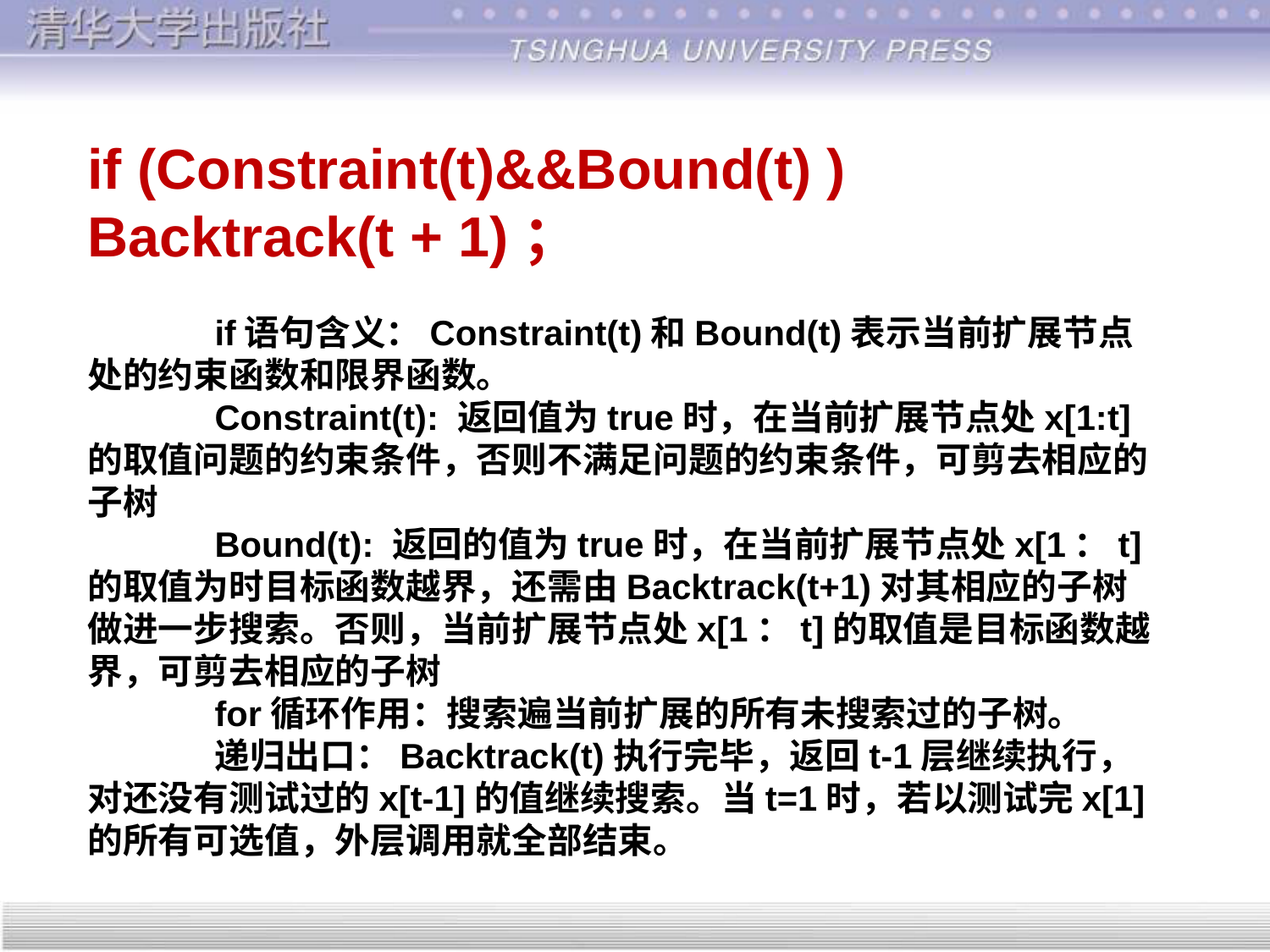

if (Constraint(t)&&Bound(t) )  Backtrack(t + 1)；

	if语句含义：Constraint(t)和Bound(t)表示当前扩展节点处的约束函数和限界函数。
	Constraint(t): 返回值为true时，在当前扩展节点处x[1:t]的取值问题的约束条件，否则不满足问题的约束条件，可剪去相应的子树
	Bound(t): 返回的值为true时，在当前扩展节点处x[1：t]的取值为时目标函数越界，还需由Backtrack(t+1)对其相应的子树做进一步搜索。否则，当前扩展节点处x[1：t]的取值是目标函数越界，可剪去相应的子树
	for循环作用：搜索遍当前扩展的所有未搜索过的子树。
	递归出口：Backtrack(t)执行完毕，返回t-1层继续执行，对还没有测试过的x[t-1]的值继续搜索。当t=1时，若以测试完x[1]的所有可选值，外层调用就全部结束。